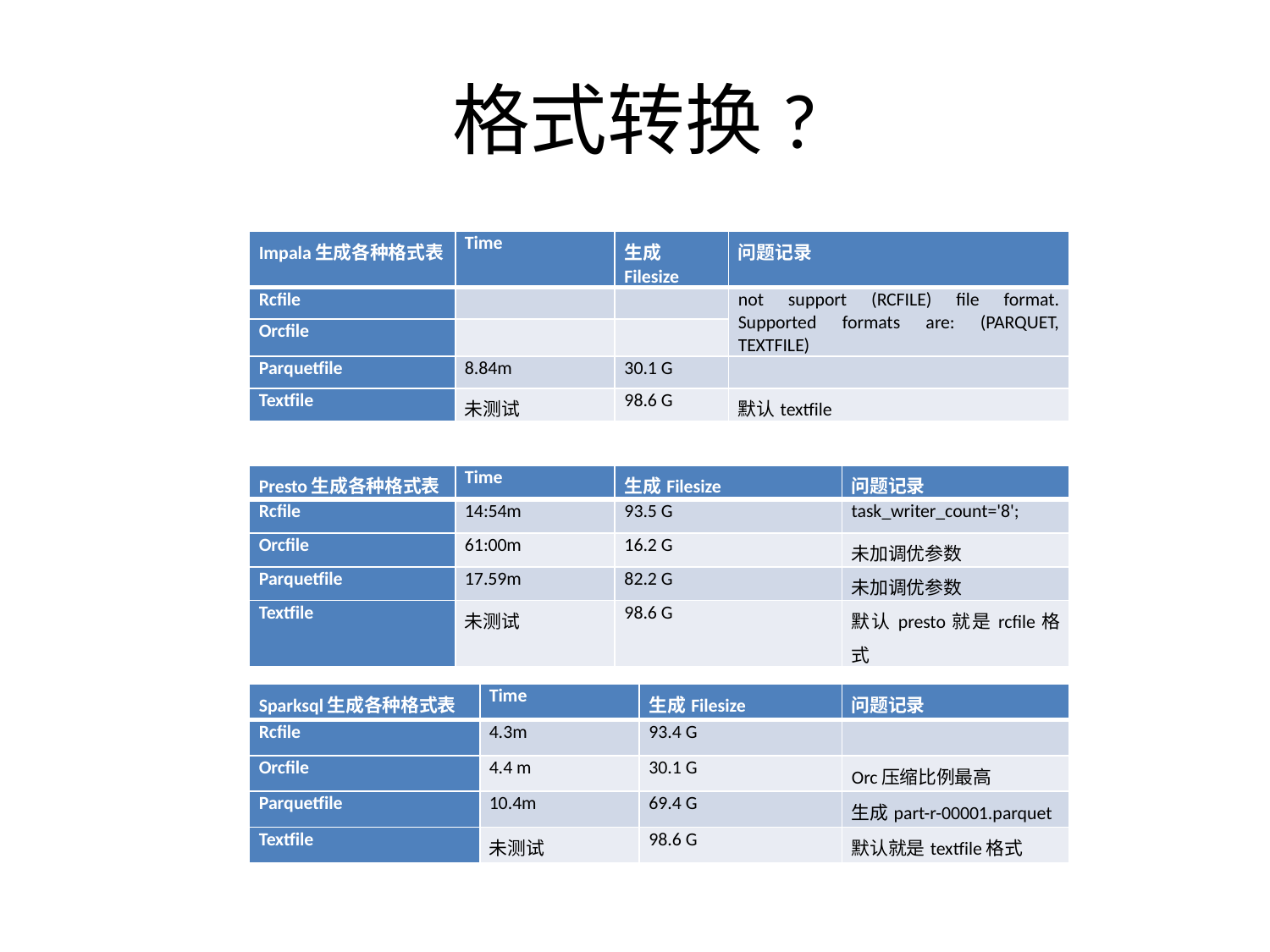

# 格式转换?
| Impala生成各种格式表 | Time | 生成Filesize | 问题记录 |
| --- | --- | --- | --- |
| Rcfile |  |  | not support (RCFILE) file format. Supported formats are: (PARQUET, TEXTFILE) |
| Orcfile |  |  |  |
| Parquetfile | 8.84m | 30.1 G |  |
| Textfile | 未测试 | 98.6 G | 默认textfile |
| Presto生成各种格式表 | Time | 生成Filesize | 问题记录 |
| --- | --- | --- | --- |
| Rcfile | 14:54m | 93.5 G | task\_writer\_count='8'; |
| Orcfile | 61:00m | 16.2 G | 未加调优参数 |
| Parquetfile | 17.59m | 82.2 G | 未加调优参数 |
| Textfile | 未测试 | 98.6 G | 默认presto就是rcfile格式 |
| Sparksql生成各种格式表 | Time | 生成Filesize | 问题记录 |
| --- | --- | --- | --- |
| Rcfile | 4.3m | 93.4 G |  |
| Orcfile | 4.4 m | 30.1 G | Orc压缩比例最高 |
| Parquetfile | 10.4m | 69.4 G | 生成part-r-00001.parquet |
| Textfile | 未测试 | 98.6 G | 默认就是textfile格式 |